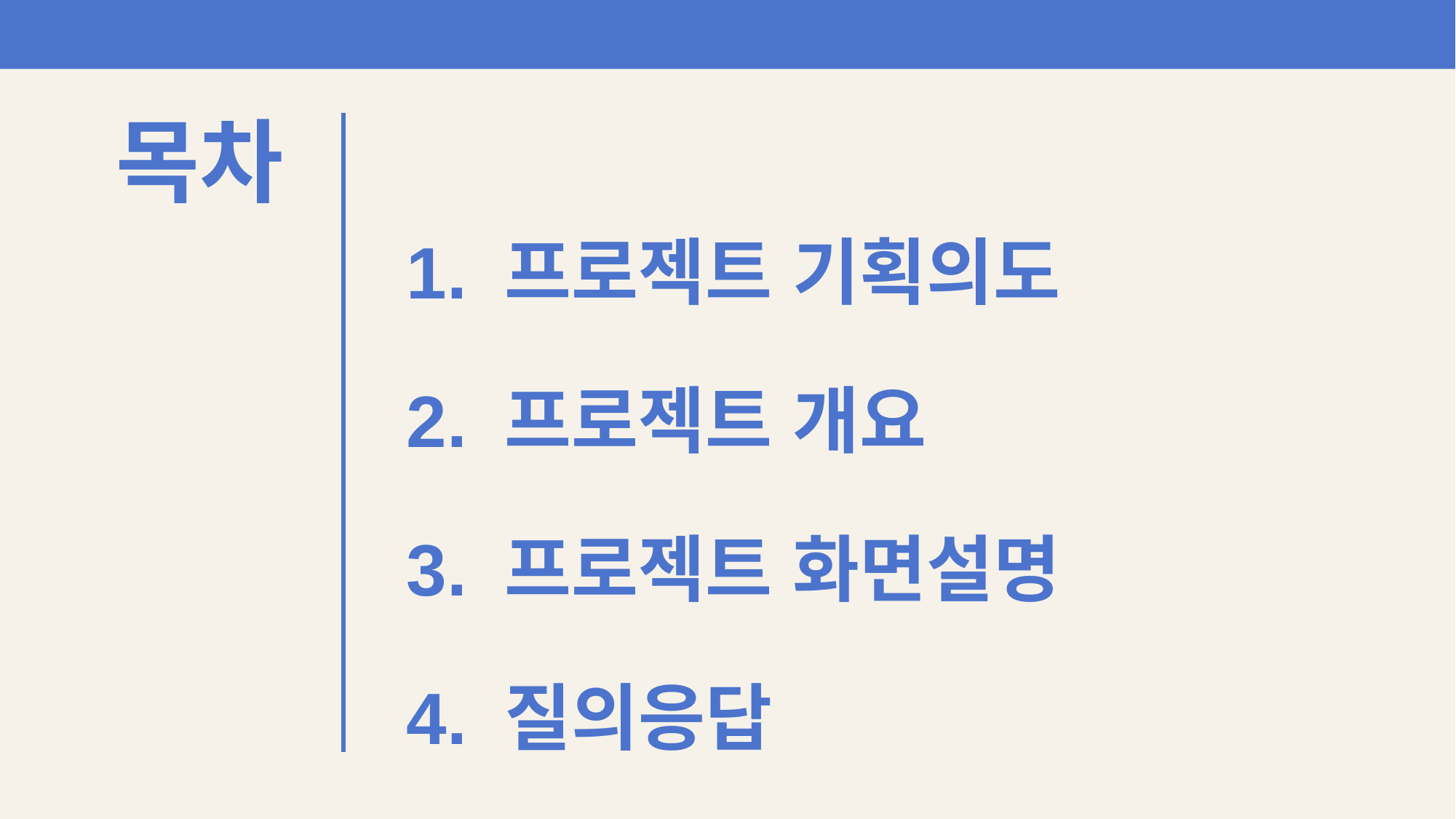

# 목차
1. 프로젝트 기획의도
2. 프로젝트 개요
3. 프로젝트 화면설명
4. 질의응답